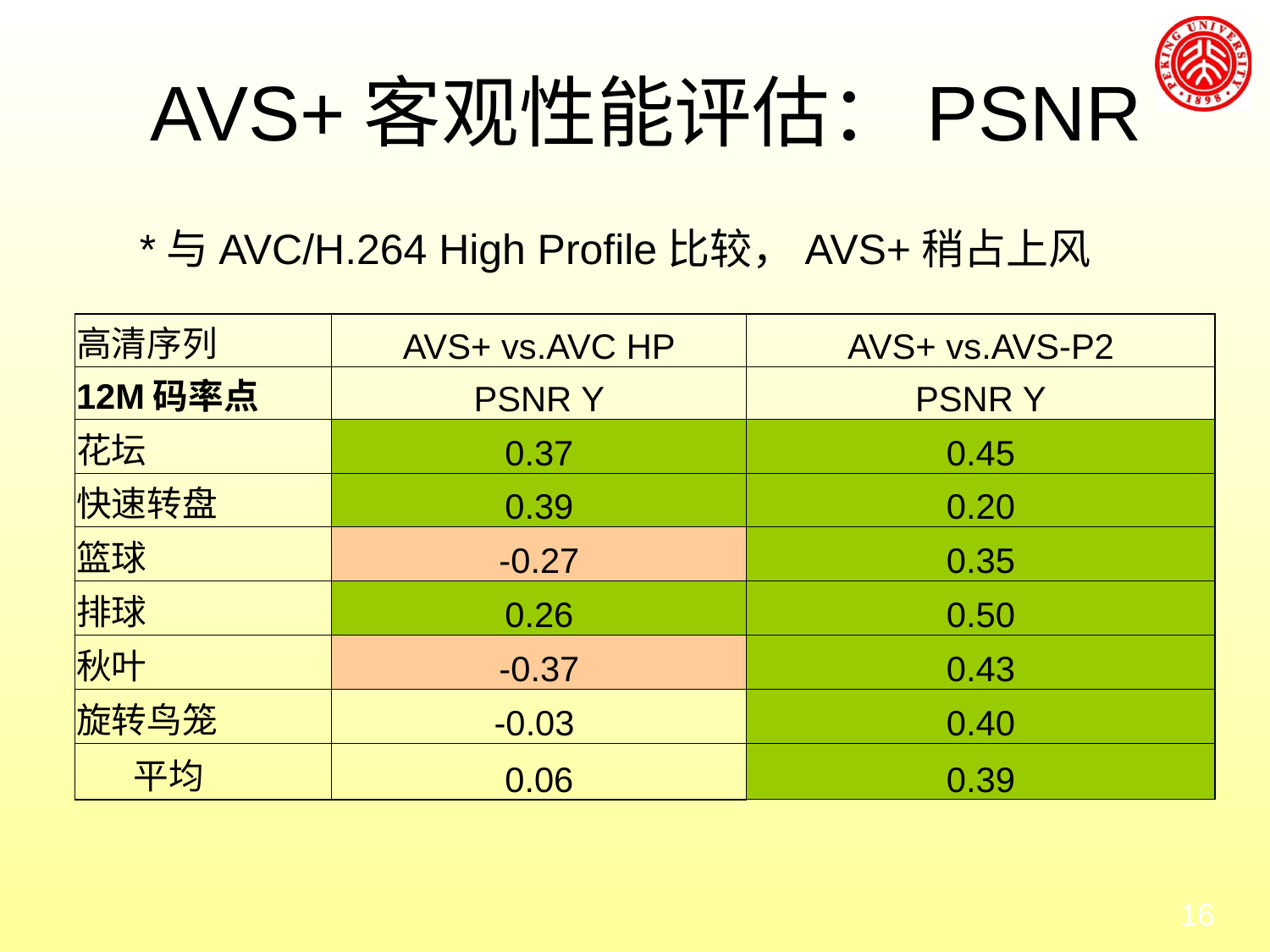

AVS+客观性能评估：PSNR
*与AVC/H.264 High Profile比较，AVS+稍占上风
| 高清序列 | AVS+ vs.AVC HP | AVS+ vs.AVS-P2 |
| --- | --- | --- |
| 12M码率点 | PSNR Y | PSNR Y |
| 花坛 | 0.37 | 0.45 |
| 快速转盘 | 0.39 | 0.20 |
| 篮球 | -0.27 | 0.35 |
| 排球 | 0.26 | 0.50 |
| 秋叶 | -0.37 | 0.43 |
| 旋转鸟笼 | -0.03 | 0.40 |
| 平均 | 0.06 | 0.39 |